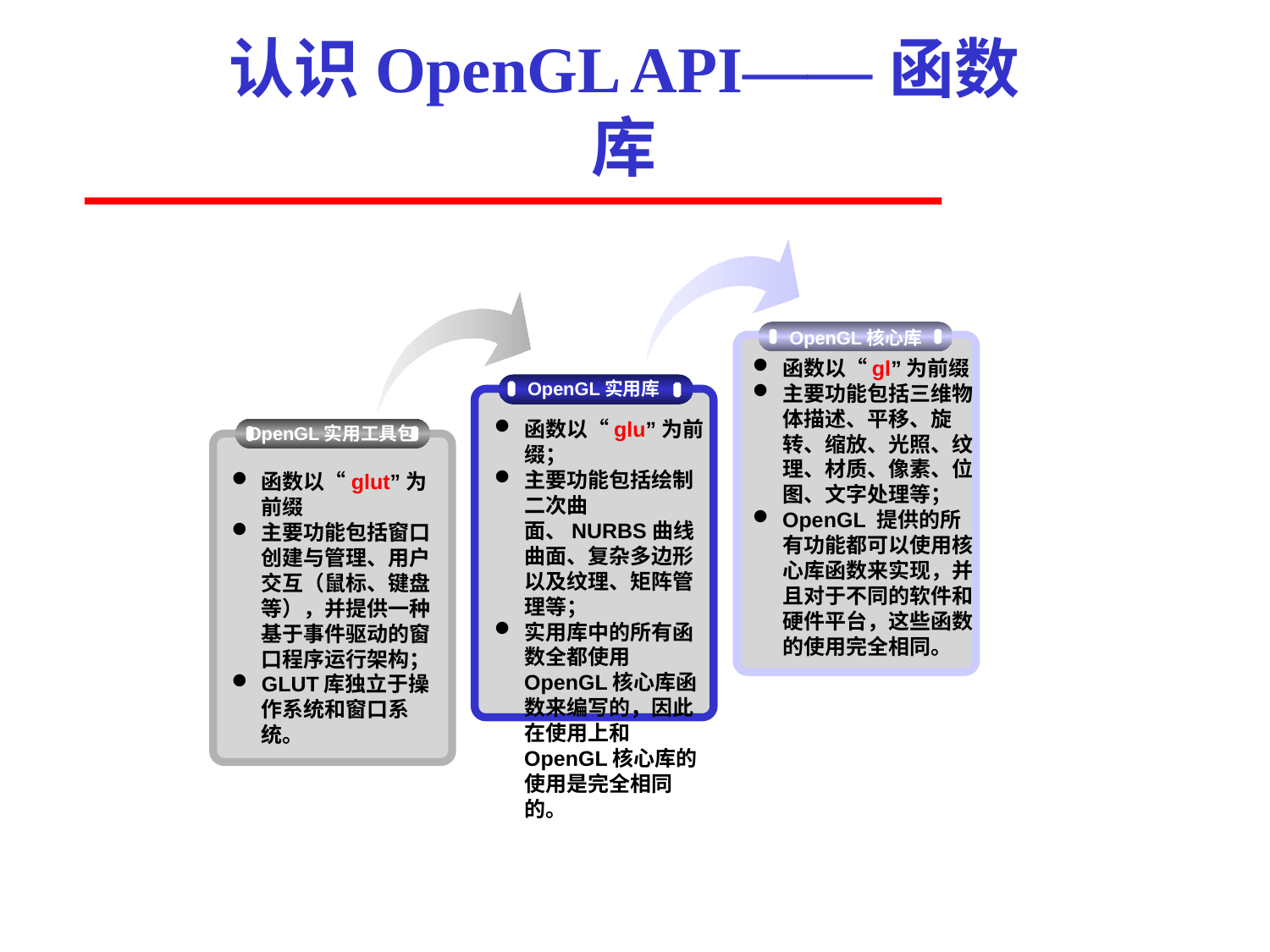

# 认识OpenGL API——函数库

OpenGL核心库

函数以“gl”为前缀
主要功能包括三维物体描述、平移、旋转、缩放、光照、纹理、材质、像素、位图、文字处理等；
OpenGL 提供的所有功能都可以使用核心库函数来实现，并且对于不同的软件和硬件平台，这些函数的使用完全相同。
OpenGL实用库

函数以“glu”为前缀；
主要功能包括绘制二次曲面、NURBS曲线曲面、复杂多边形以及纹理、矩阵管理等；
实用库中的所有函数全都使用OpenGL核心库函数来编写的，因此在使用上和OpenGL核心库的使用是完全相同的。

OpenGL实用工具包

函数以“glut”为前缀
主要功能包括窗口创建与管理、用户交互（鼠标、键盘等），并提供一种基于事件驱动的窗口程序运行架构；
GLUT库独立于操作系统和窗口系统。